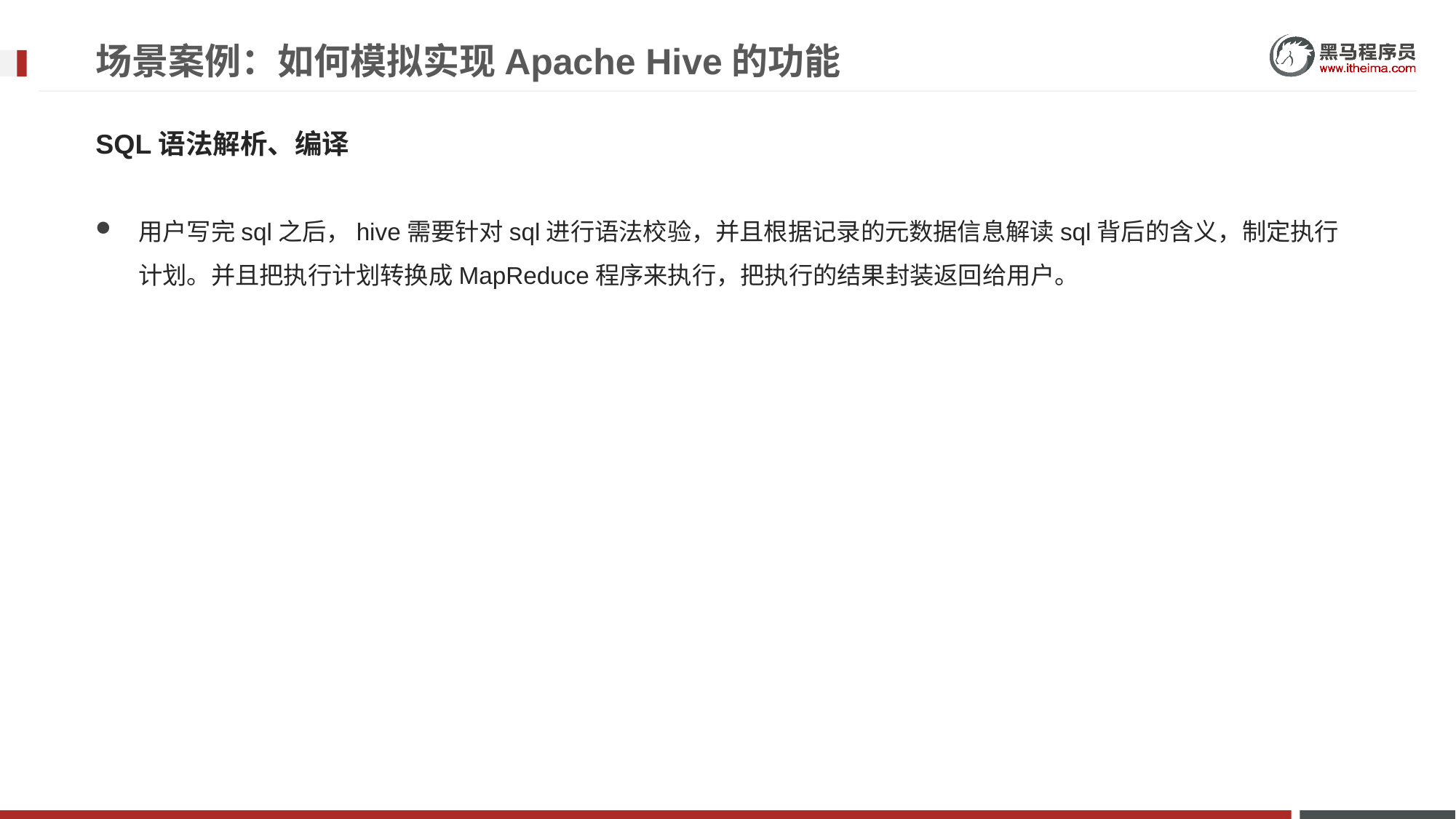

# 场景案例：如何模拟实现Apache Hive的功能
SQL语法解析、编译
用户写完sql之后，hive需要针对sql进行语法校验，并且根据记录的元数据信息解读sql背后的含义，制定执行计划。并且把执行计划转换成MapReduce程序来执行，把执行的结果封装返回给用户。